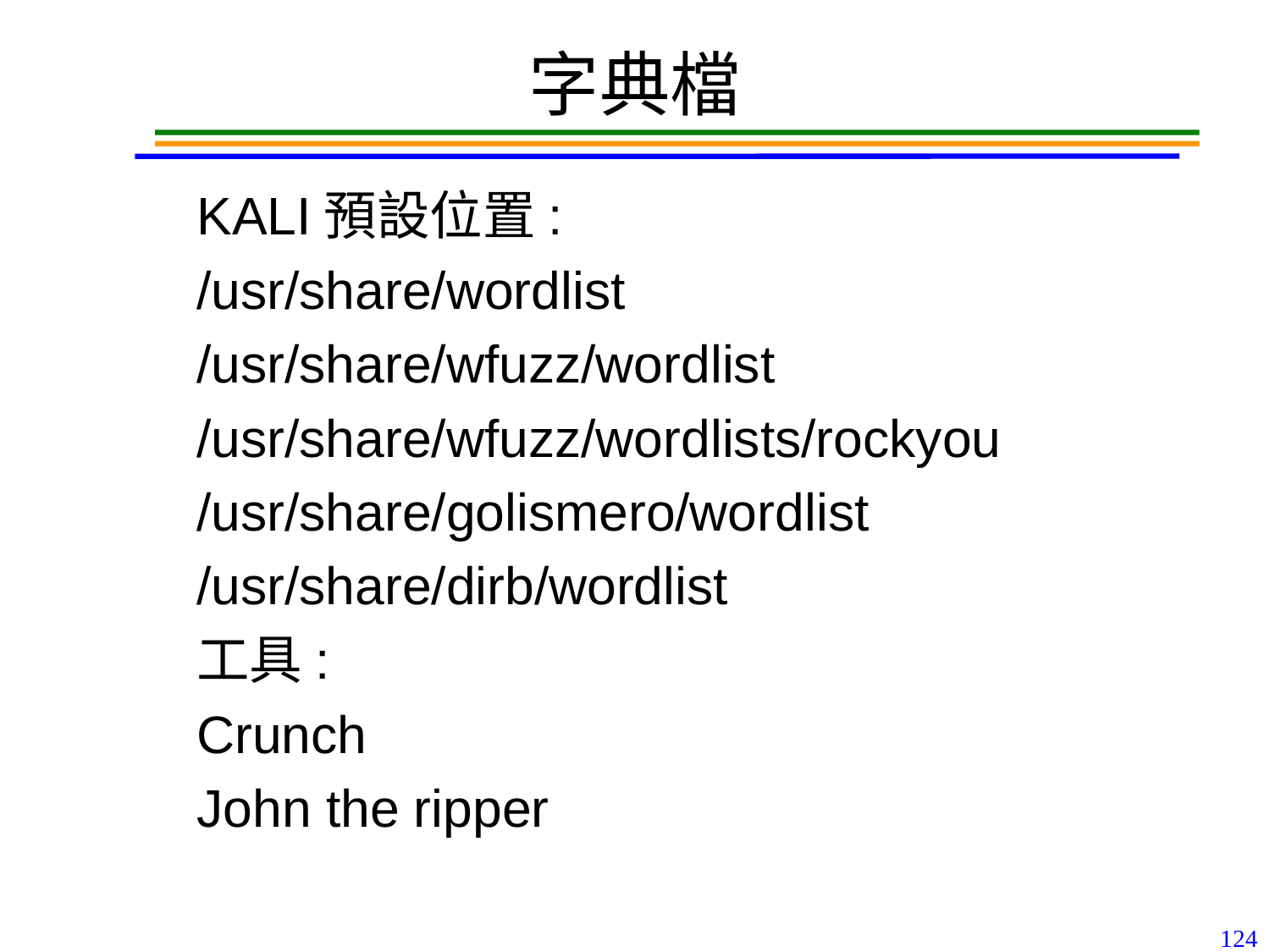

# 字典檔
KALI預設位置:
/usr/share/wordlist
/usr/share/wfuzz/wordlist
/usr/share/wfuzz/wordlists/rockyou
/usr/share/golismero/wordlist
/usr/share/dirb/wordlist
工具:
Crunch
John the ripper
124